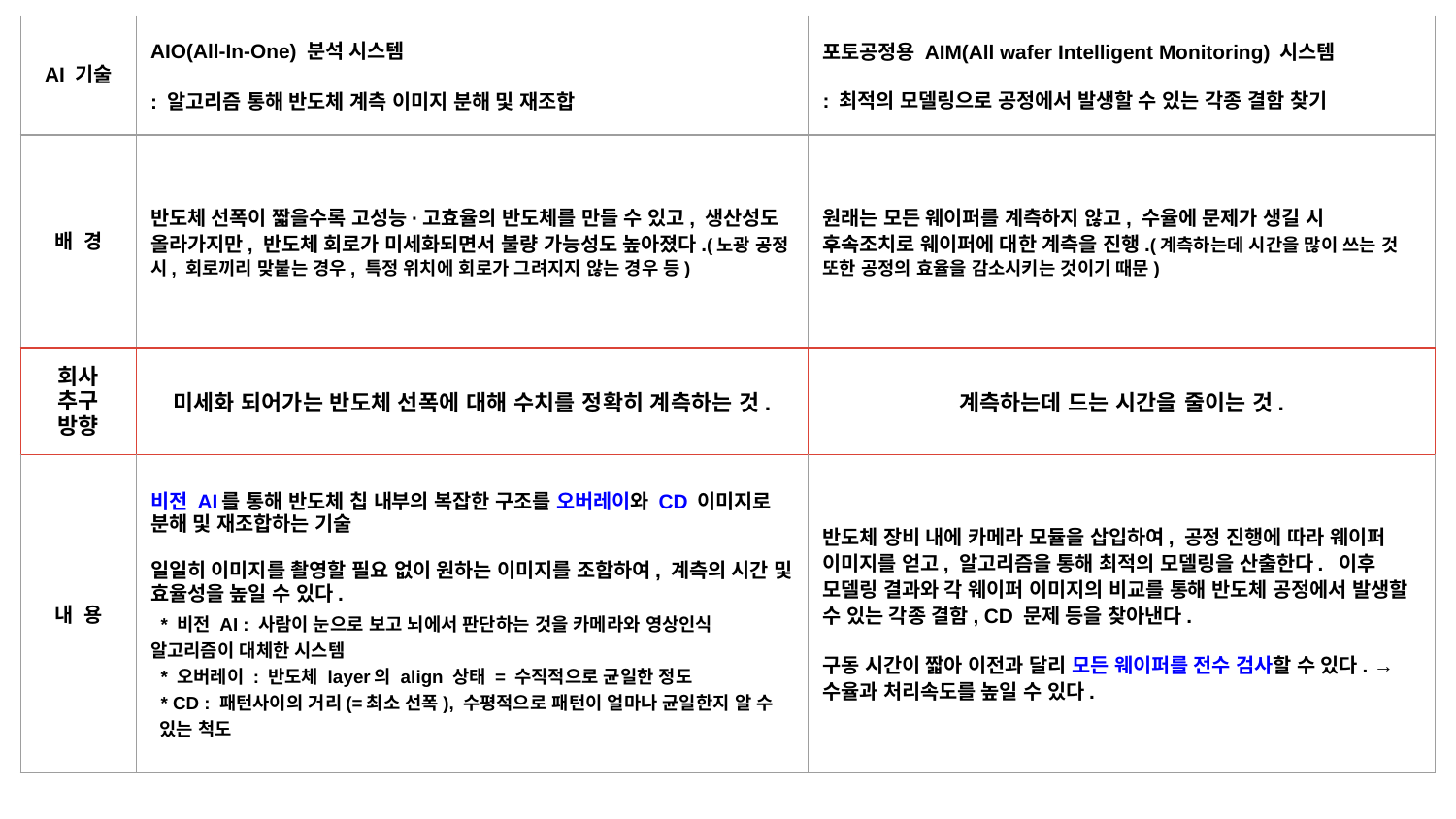

| AI 기술 | AIO(All-In-One) 분석 시스템 : 알고리즘 통해 반도체 계측 이미지 분해 및 재조합 | 포토공정용 AIM(All wafer Intelligent Monitoring) 시스템 : 최적의 모델링으로 공정에서 발생할 수 있는 각종 결함 찾기 |
| --- | --- | --- |
| 배 경 | 반도체 선폭이 짧을수록 고성능·고효율의 반도체를 만들 수 있고, 생산성도 올라가지만, 반도체 회로가 미세화되면서 불량 가능성도 높아졌다.(노광 공정 시, 회로끼리 맞붙는 경우, 특정 위치에 회로가 그려지지 않는 경우 등) | 원래는 모든 웨이퍼를 계측하지 않고, 수율에 문제가 생길 시 후속조치로 웨이퍼에 대한 계측을 진행.(계측하는데 시간을 많이 쓰는 것 또한 공정의 효율을 감소시키는 것이기 때문) |
| 회사 추구 방향 | 미세화 되어가는 반도체 선폭에 대해 수치를 정확히 계측하는 것. | 계측하는데 드는 시간을 줄이는 것. |
| 내 용 | 비전 AI를 통해 반도체 칩 내부의 복잡한 구조를 오버레이와 CD 이미지로 분해 및 재조합하는 기술 일일히 이미지를 촬영할 필요 없이 원하는 이미지를 조합하여, 계측의 시간 및 효율성을 높일 수 있다. \* 비전 AI : 사람이 눈으로 보고 뇌에서 판단하는 것을 카메라와 영상인식 알고리즘이 대체한 시스템 \* 오버레이 : 반도체 layer의 align 상태 = 수직적으로 균일한 정도 \* CD : 패턴사이의 거리(=최소 선폭), 수평적으로 패턴이 얼마나 균일한지 알 수 있는 척도 | 반도체 장비 내에 카메라 모듈을 삽입하여, 공정 진행에 따라 웨이퍼 이미지를 얻고, 알고리즘을 통해 최적의 모델링을 산출한다. 이후 모델링 결과와 각 웨이퍼 이미지의 비교를 통해 반도체 공정에서 발생할 수 있는 각종 결함, CD 문제 등을 찾아낸다. 구동 시간이 짧아 이전과 달리 모든 웨이퍼를 전수 검사할 수 있다. → 수율과 처리속도를 높일 수 있다. |